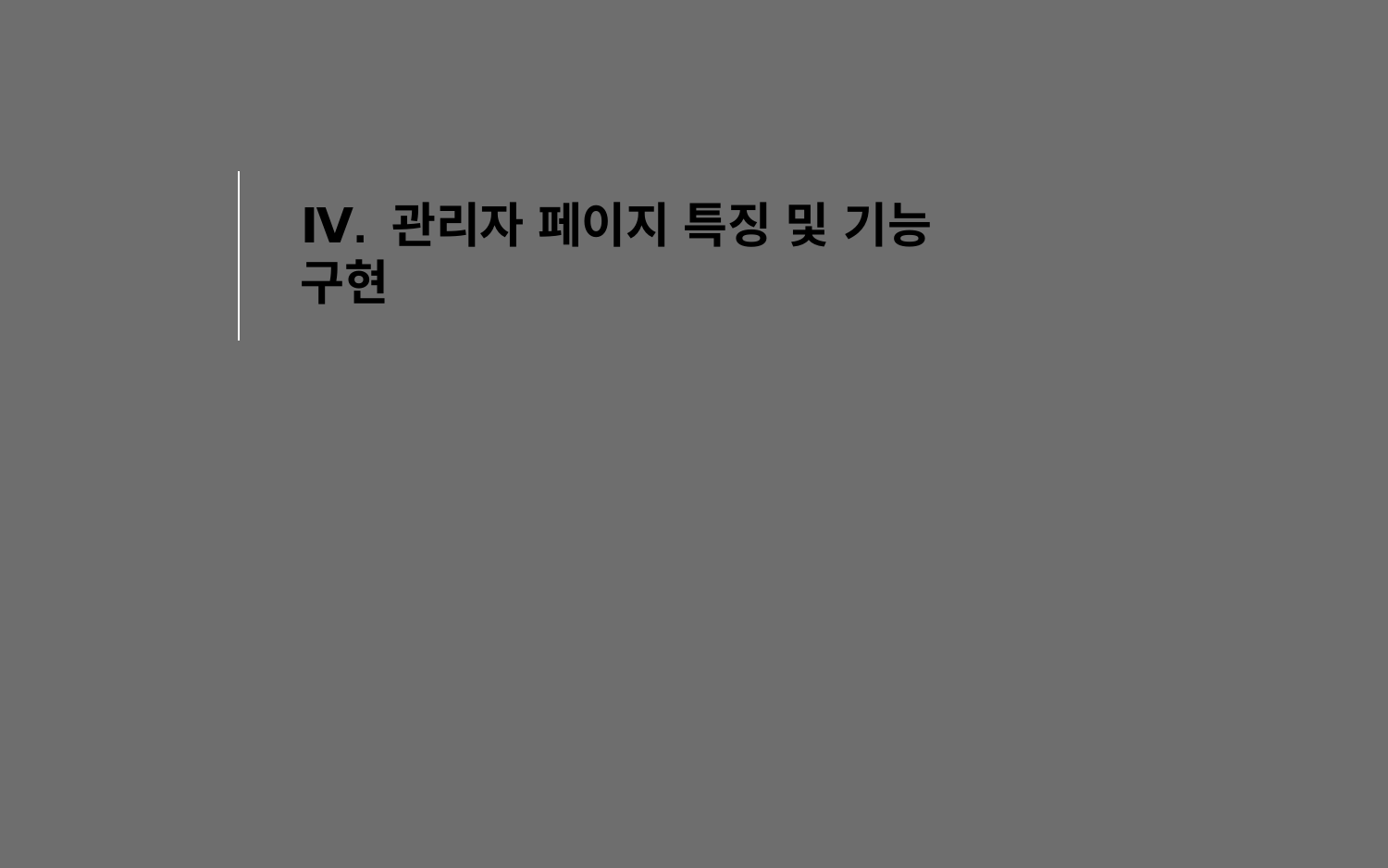

Ⅳ. 관리자 페이지 특징 및 기능 구현
중간 발표 피드백